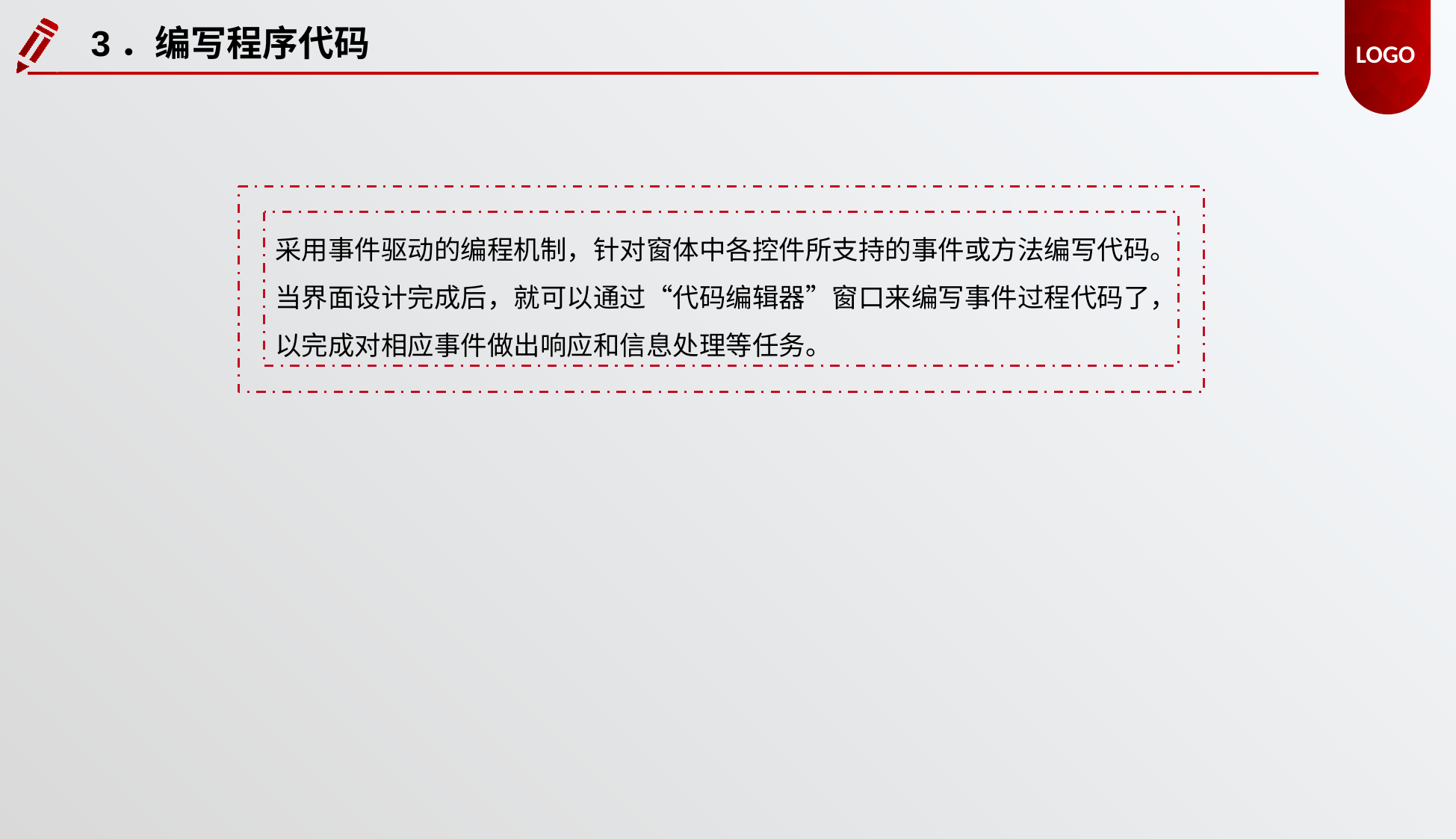

3．编写程序代码
采用事件驱动的编程机制，针对窗体中各控件所支持的事件或方法编写代码。当界面设计完成后，就可以通过“代码编辑器”窗口来编写事件过程代码了，以完成对相应事件做出响应和信息处理等任务。